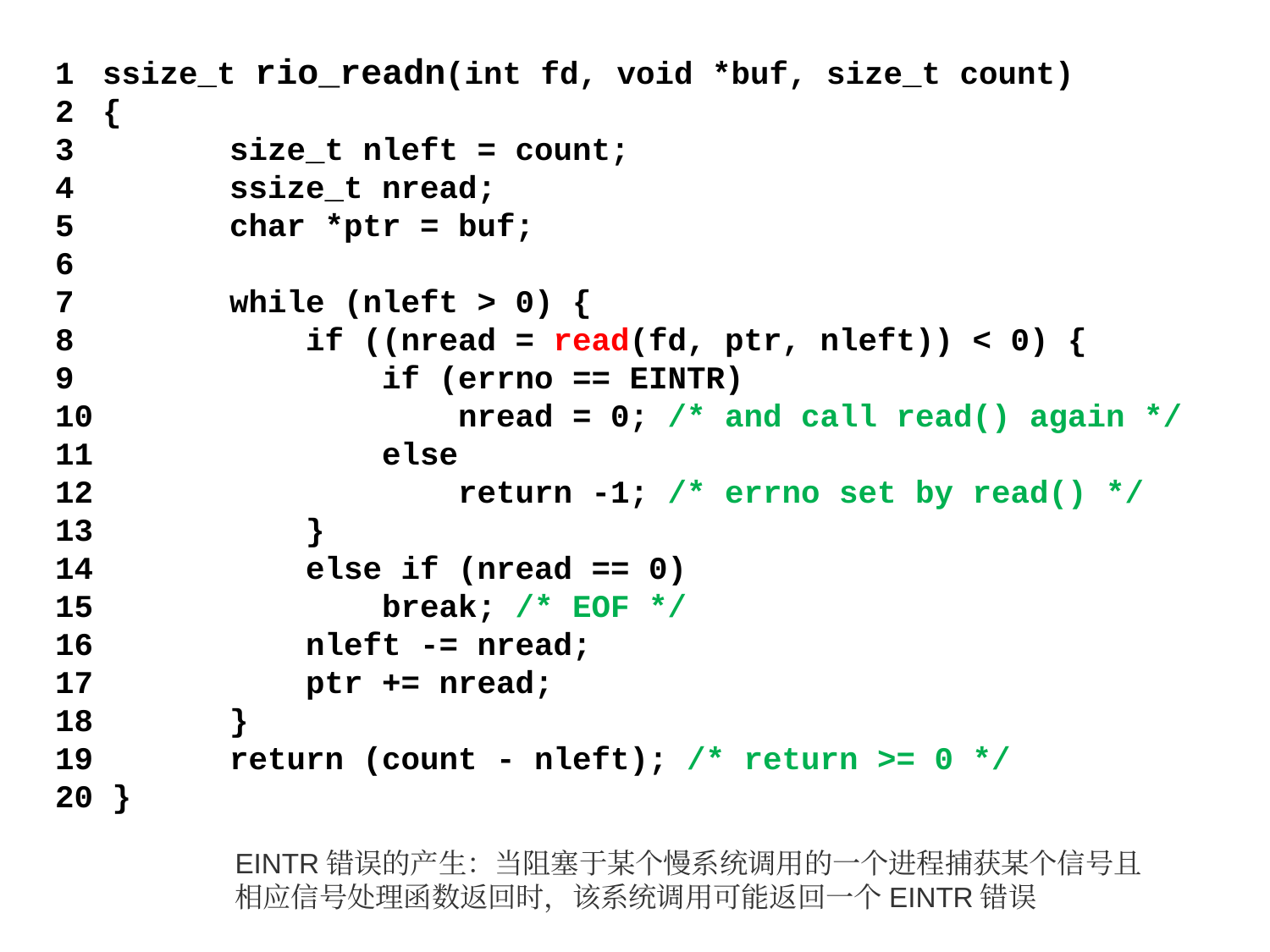

1 	ssize_t rio_readn(int fd, void *buf, size_t count)
2 	{
3 		size_t nleft = count;
4 		ssize_t nread;
5 		char *ptr = buf;
6
7 		while (nleft > 0) {
8 		    if ((nread = read(fd, ptr, nleft)) < 0) {
9 		        if (errno == EINTR)
10 	            nread = 0; /* and call read() again */
11 	        else
12 	            return -1; /* errno set by read() */
13 	    }
14 	    else if (nread == 0)
15 	        break; /* EOF */
16 	    nleft -= nread;
17 	    ptr += nread;
18 	}
19 	return (count - nleft); /* return >= 0 */
20 }
EINTR错误的产生：当阻塞于某个慢系统调用的一个进程捕获某个信号且相应信号处理函数返回时，该系统调用可能返回一个EINTR错误
# 104